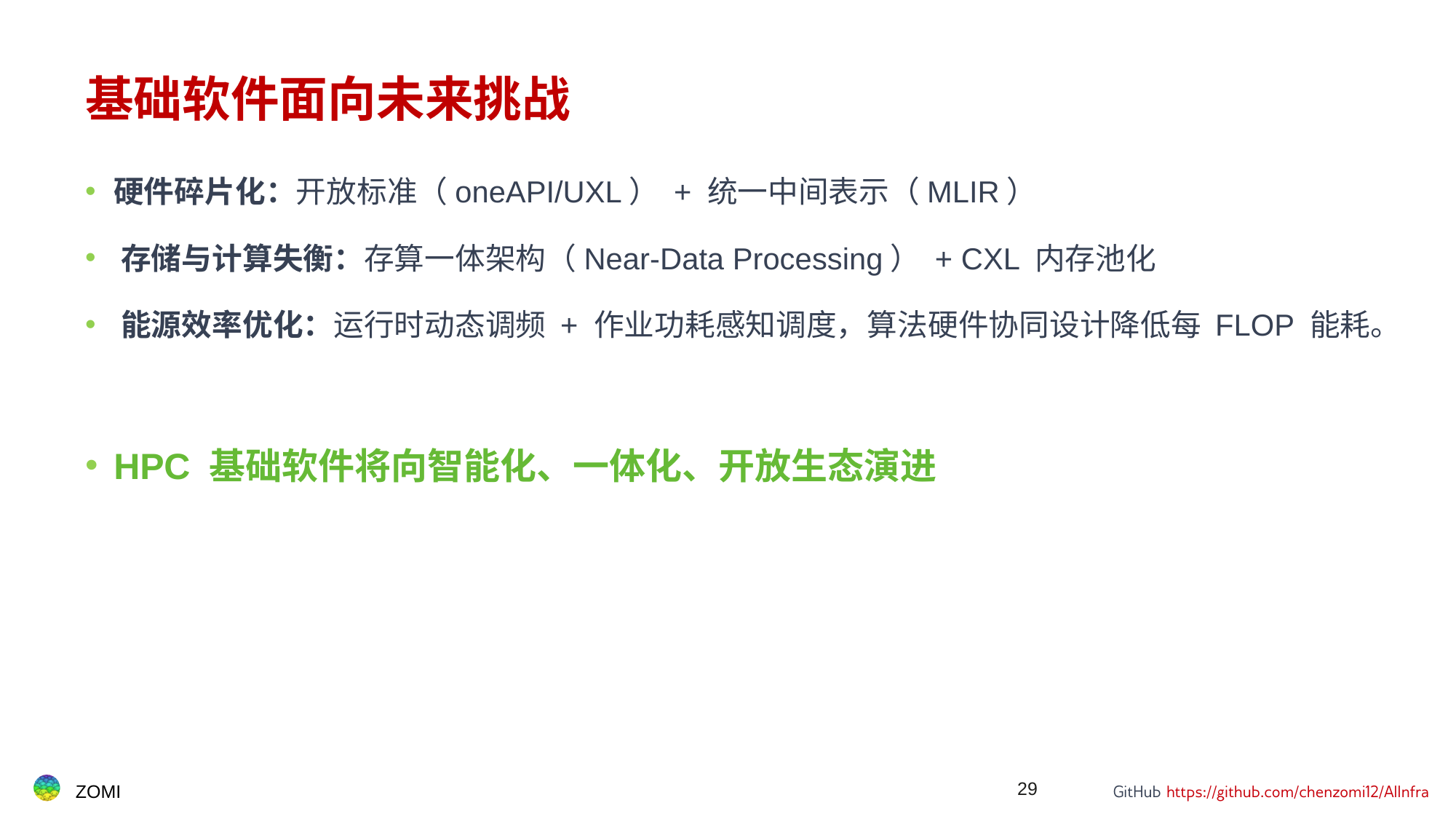

# 基础软件面向未来挑战
硬件碎片化​​：​​开放标准（oneAPI/UXL） + 统一中间表示（MLIR）​​
​​存储与计算失衡​​：​​存算一体架构（Near-Data Processing） + CXL 内存池化​​
​​能源效率优化​​：​​运行时动态调频 + 作业功耗感知调度​​，算法硬件协同设计降低每 FLOP 能耗。

HPC 基础软件将向智能化、一体化、开放生态演进